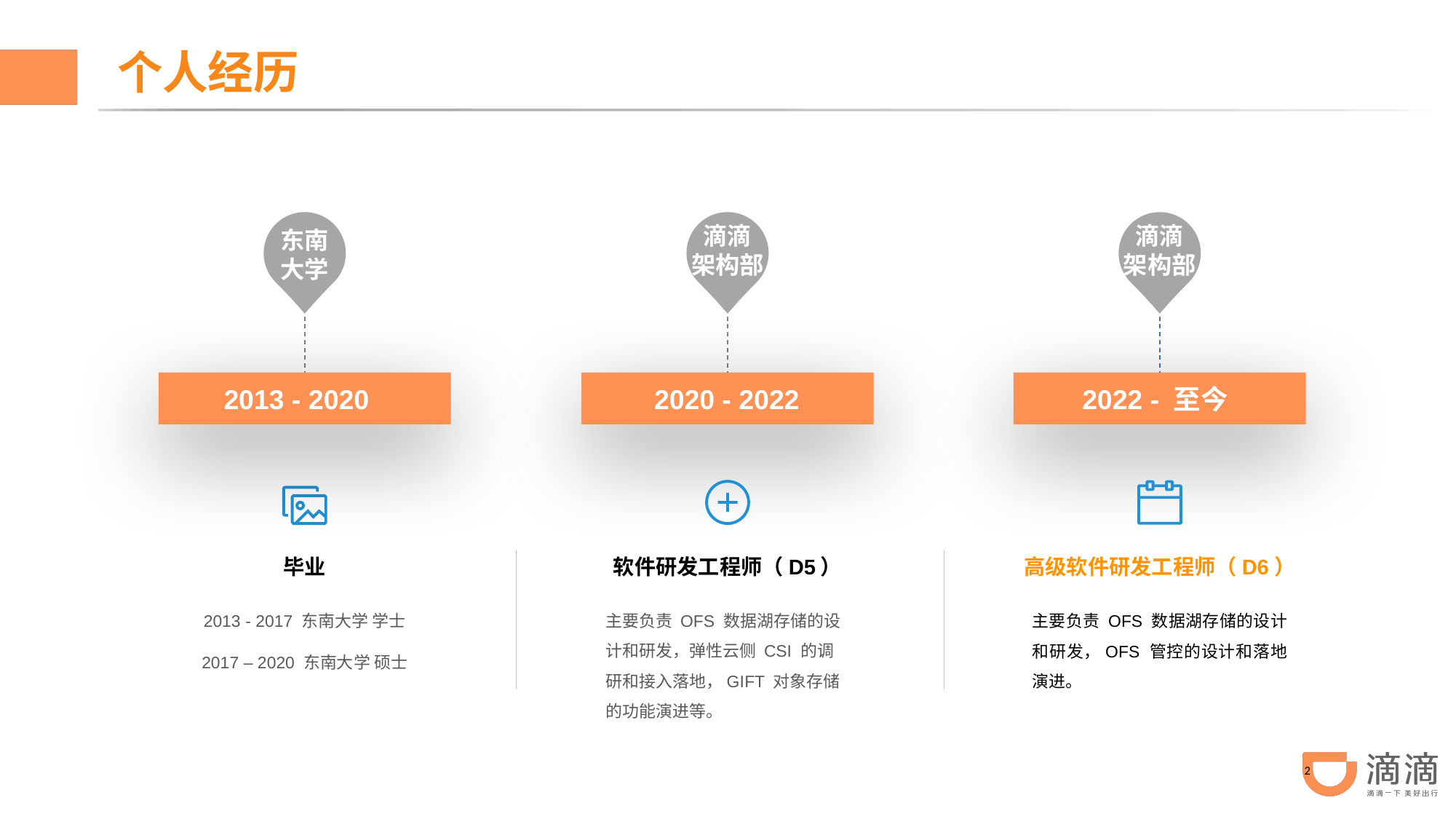

个人经历
滴滴
存储

东南大学

滴滴
架构部

滴滴
架构部
  2013 - 2020
    2020 - 2022
   2022 - 至今

毕业
软件研发工程师（D5）
高级软件研发工程师（D6）
2013 - 2017 东南大学 学士
2017 – 2020 东南大学 硕士
主要负责 OFS 数据湖存储的设计和研发，弹性云侧 CSI 的调研和接入落地，GIFT 对象存储的功能演进等。
主要负责 OFS 数据湖存储的设计和研发，OFS 管控的设计和落地演进。